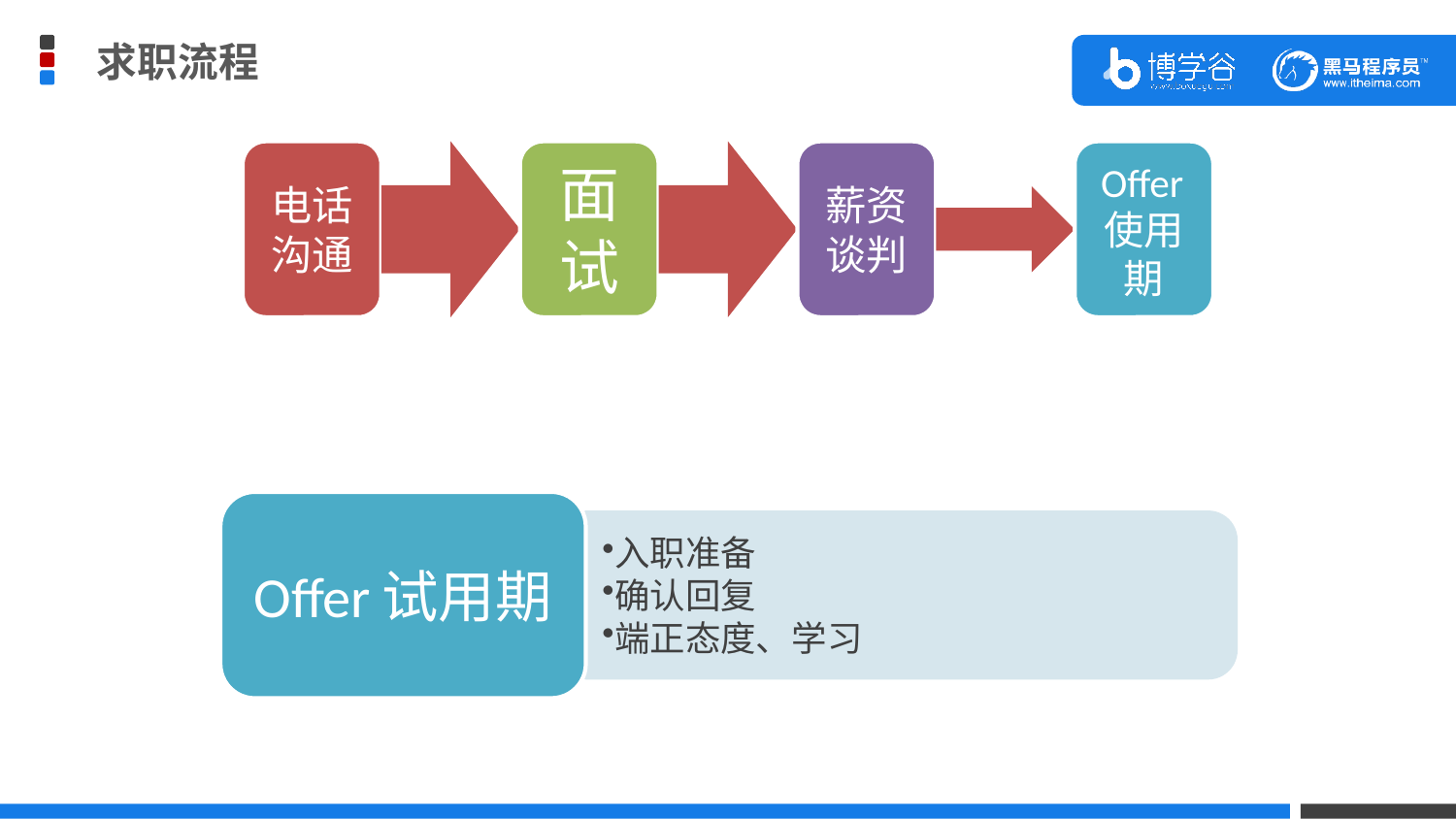

求职流程
电话沟通
面试
薪资谈判
Offer使用期

Offer试用期
入职准备
确认回复
端正态度、学习